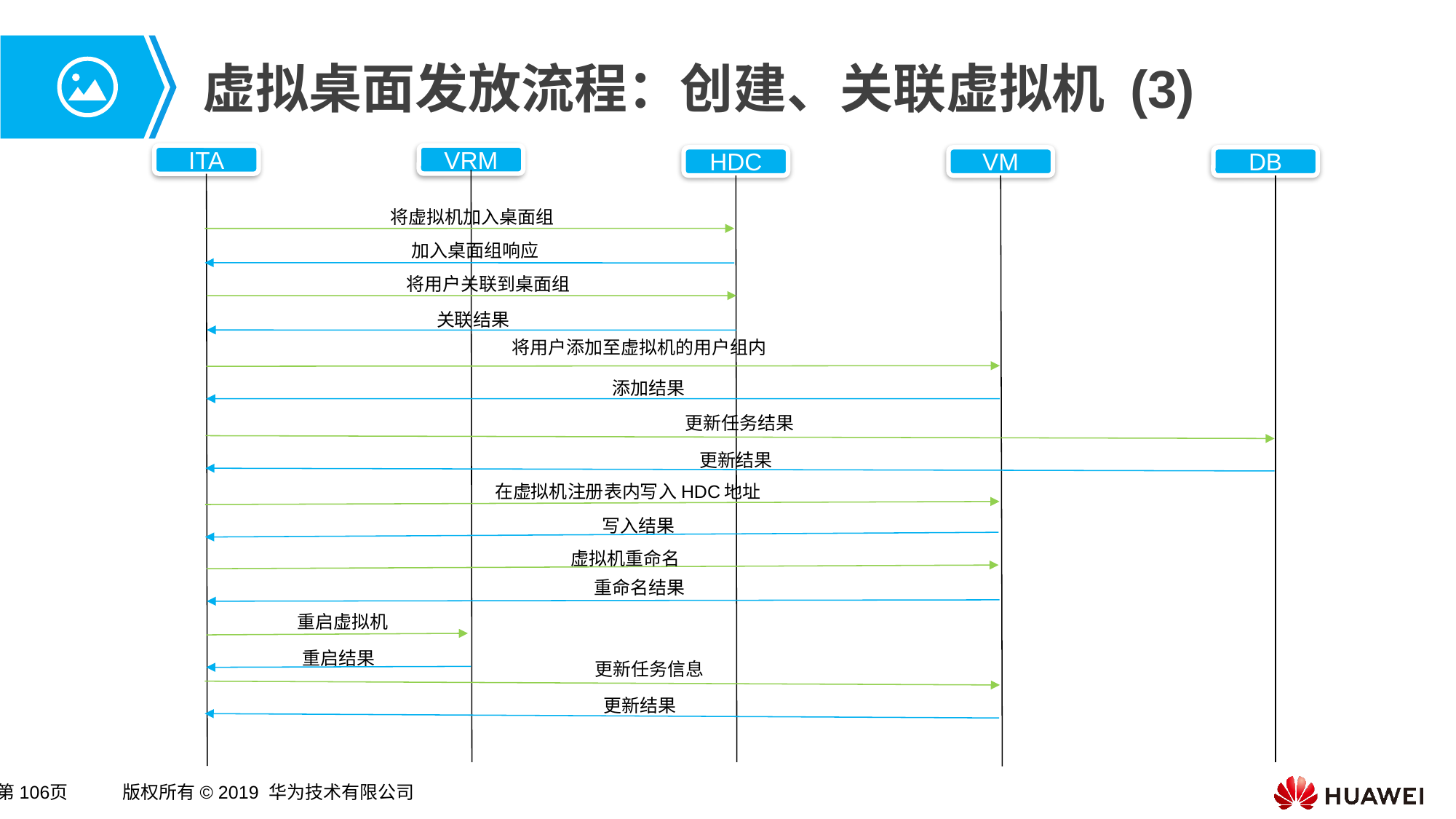

# 虚拟桌面发放流程：创建、关联虚拟机 (3)
VRM
ITA
HDC
VM
DB
将虚拟机加入桌面组
加入桌面组响应
将用户关联到桌面组
关联结果
将用户添加至虚拟机的用户组内
添加结果
更新任务结果
更新结果
在虚拟机注册表内写入HDC地址
写入结果
虚拟机重命名
重命名结果
重启虚拟机
重启结果
更新任务信息
更新结果